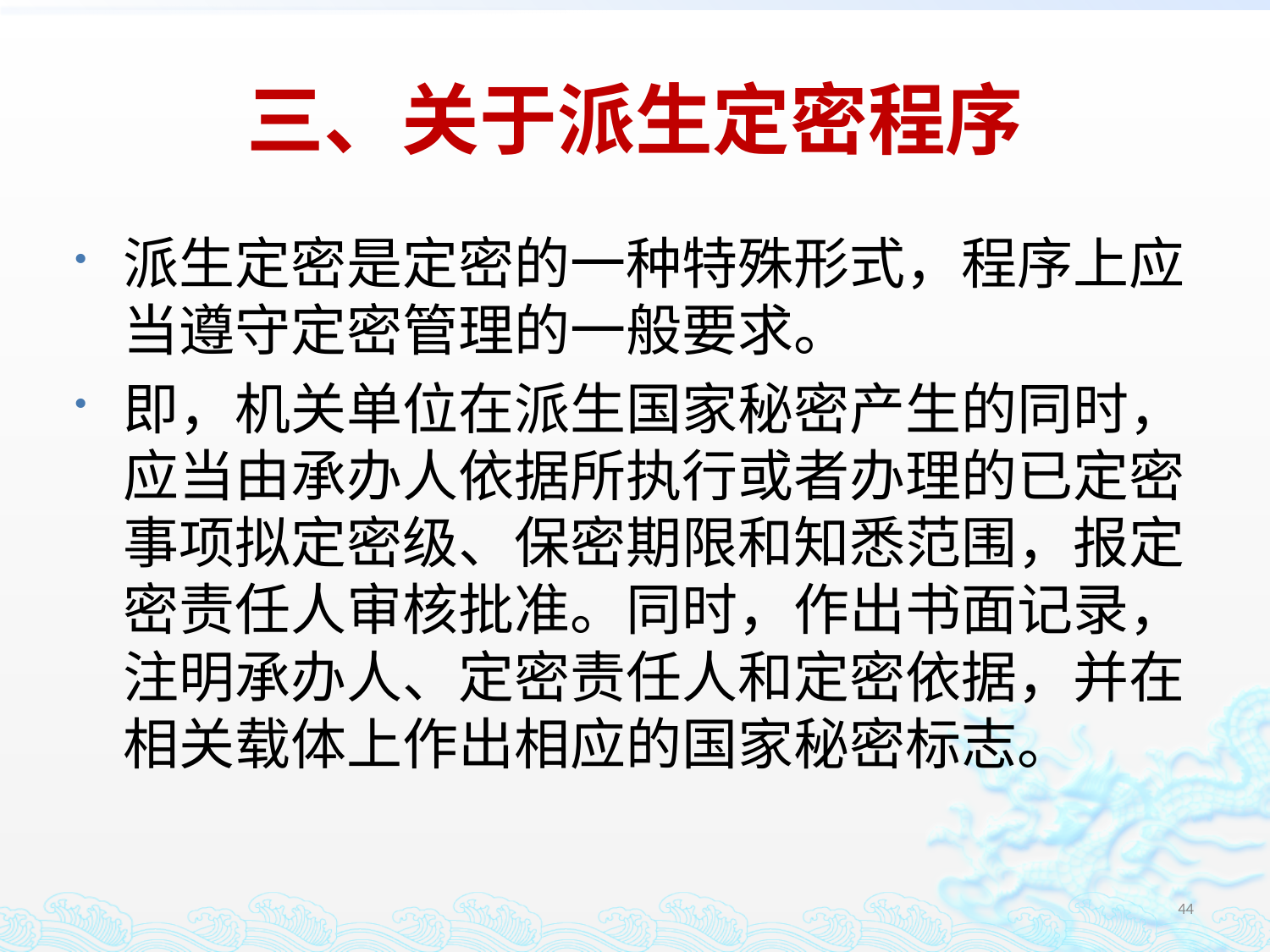

# 三、关于派生定密程序
派生定密是定密的一种特殊形式，程序上应当遵守定密管理的一般要求。
即，机关单位在派生国家秘密产生的同时，应当由承办人依据所执行或者办理的已定密事项拟定密级、保密期限和知悉范围，报定密责任人审核批准。同时，作出书面记录，注明承办人、定密责任人和定密依据，并在相关载体上作出相应的国家秘密标志。
44